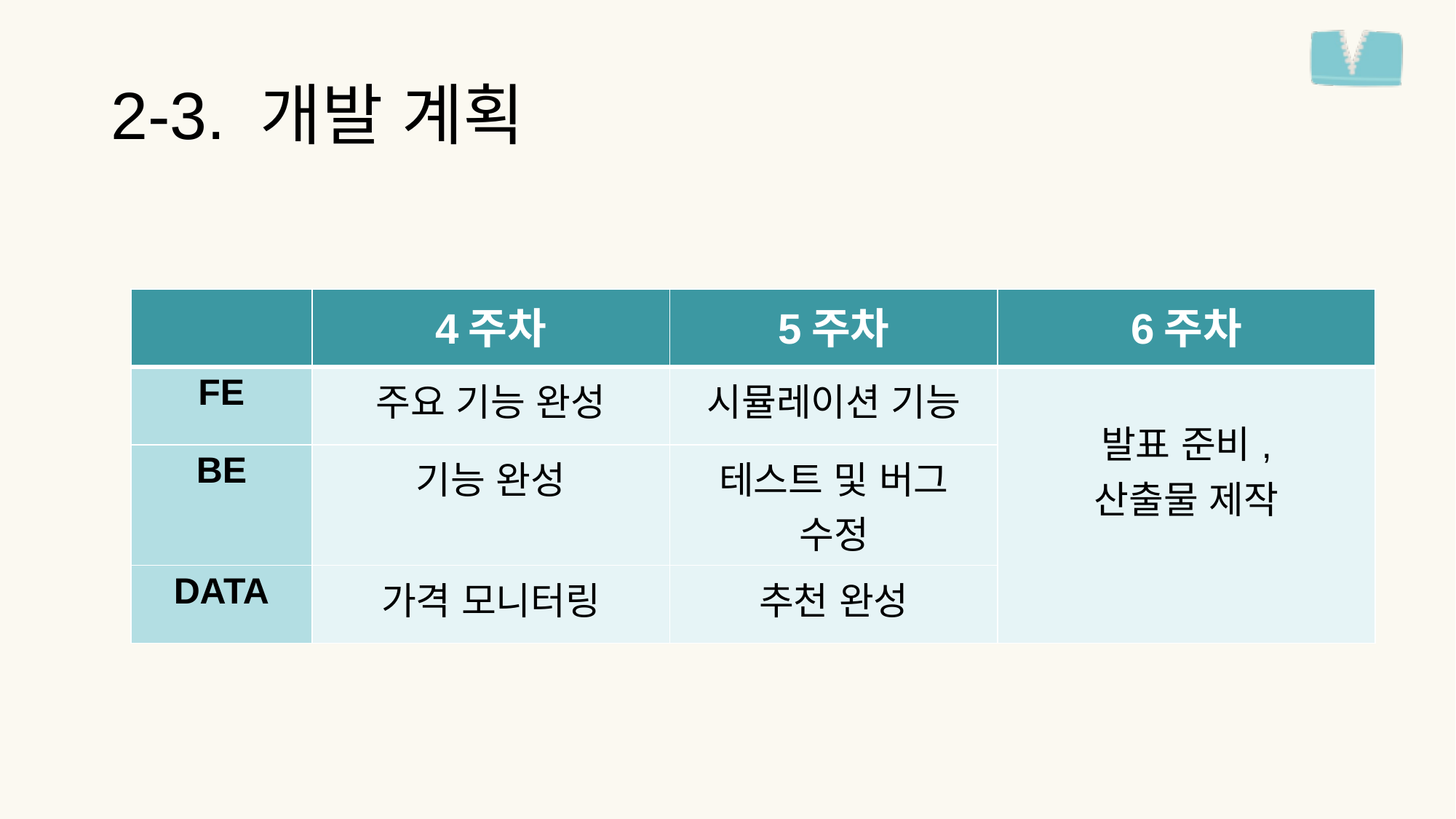

# 2-3. 개발 계획
|  | 4주차 | 5주차 | 6주차 |
| --- | --- | --- | --- |
| FE | 주요 기능 완성 | 시뮬레이션 기능 | 발표 준비, 산출물 제작 |
| BE | 기능 완성 | 테스트 및 버그 수정 |  |
| DATA | 가격 모니터링 | 추천 완성 |  |